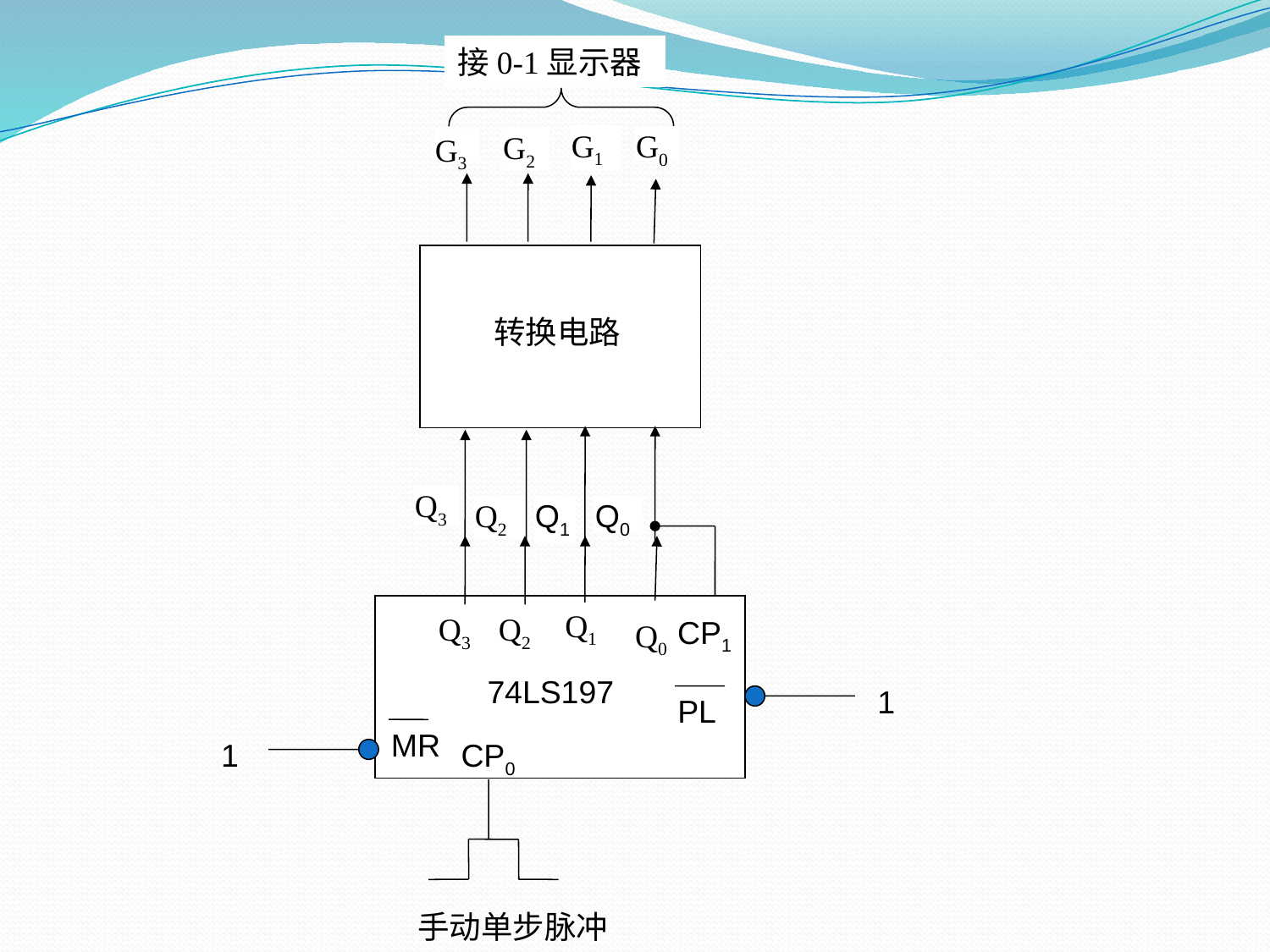

接0-1显示器
G1
G0
G2
G3

转换电路

Q3
Q2
Q1
Q0

Q1
CP1
Q3
Q2
Q0
74LS197
1
PL

MR

1
CP0

手动单步脉冲